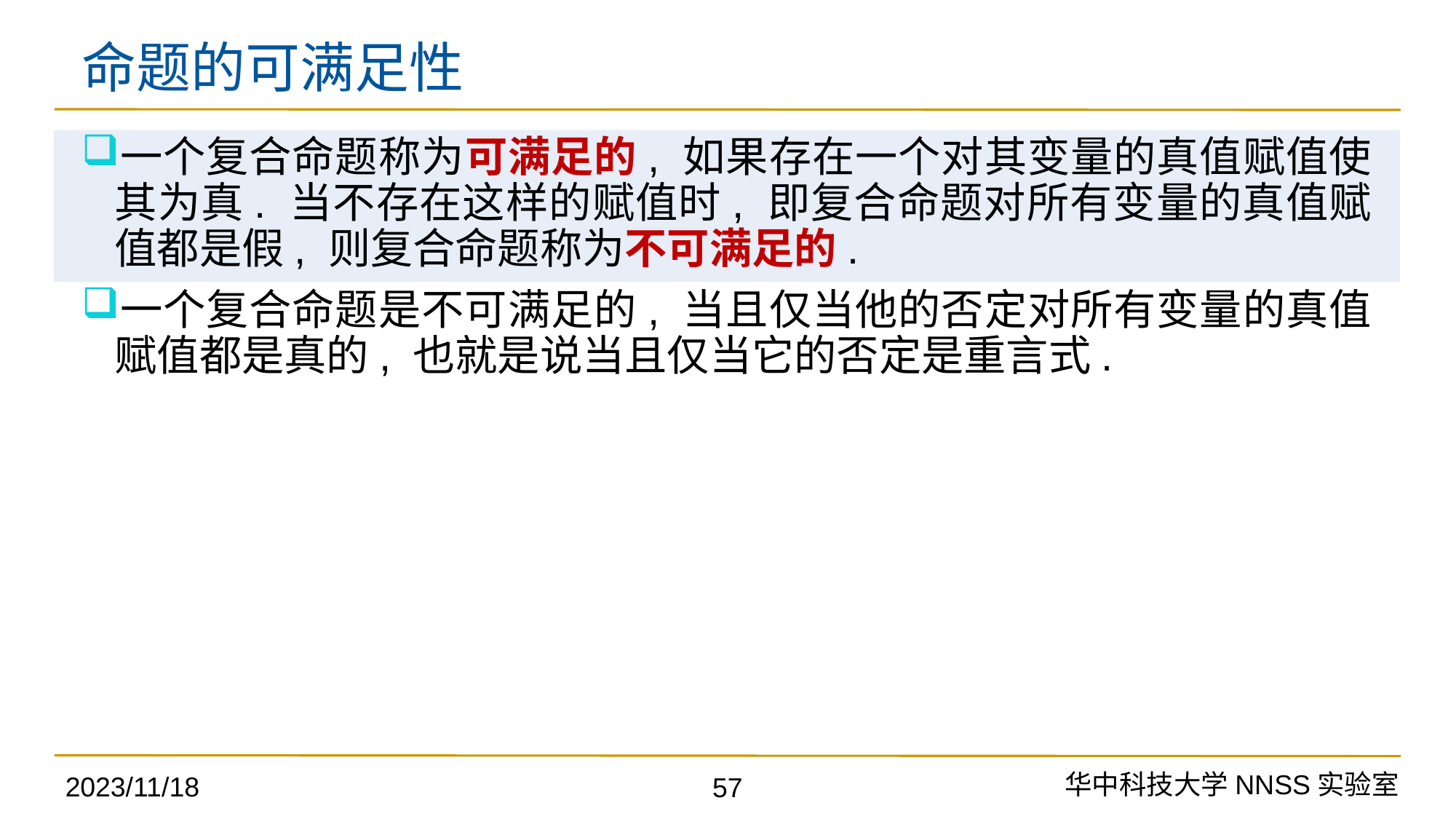

# 命题的可满足性

一个复合命题称为可满足的, 如果存在一个对其变量的真值赋值使其为真. 当不存在这样的赋值时, 即复合命题对所有变量的真值赋值都是假, 则复合命题称为不可满足的.
一个复合命题是不可满足的, 当且仅当他的否定对所有变量的真值赋值都是真的, 也就是说当且仅当它的否定是重言式.
华中科技大学NNSS实验室
2023/11/18
57